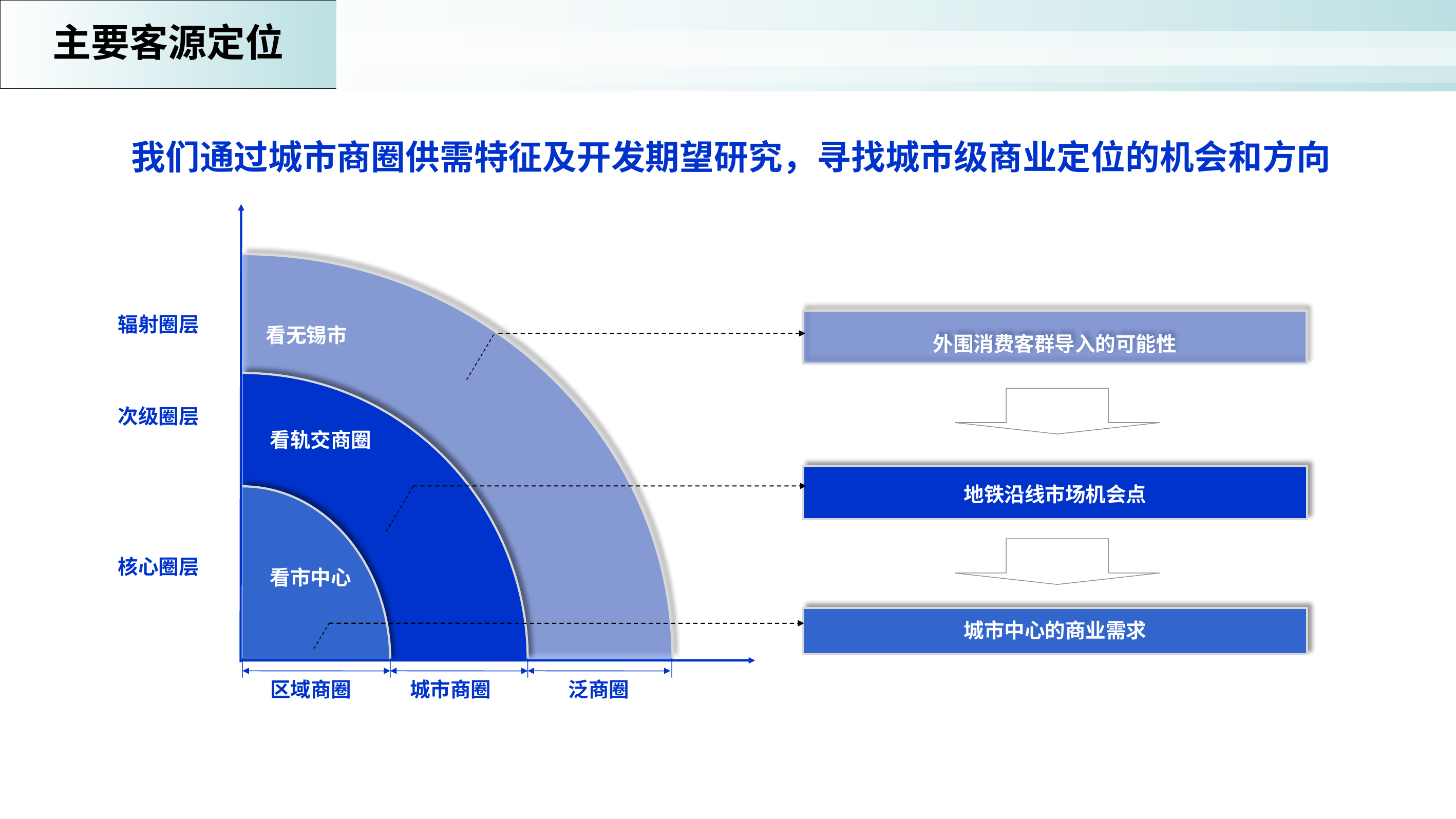

主要客源定位
我们通过城市商圈供需特征及开发期望研究，寻找城市级商业定位的机会和方向

外围消费客群导入的可能性
辐射圈层
看无锡市

次级圈层
看轨交商圈
地铁沿线市场机会点

核心圈层
看市中心
城市中心的商业需求

区域商圈
城市商圈
泛商圈